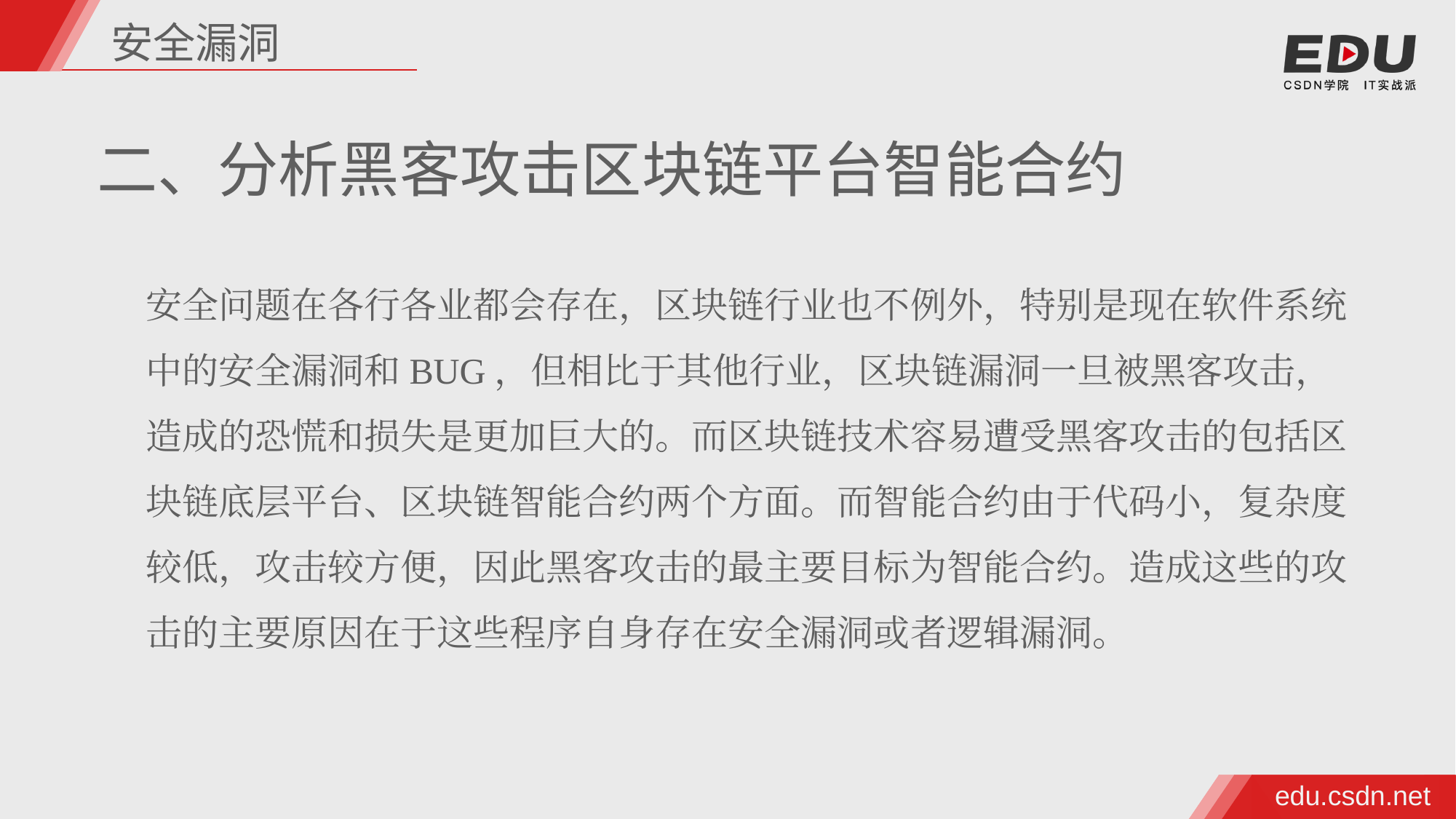

安全漏洞
二、分析黑客攻击区块链平台智能合约
安全问题在各行各业都会存在，区块链行业也不例外，特别是现在软件系统中的安全漏洞和BUG，但相比于其他行业，区块链漏洞一旦被黑客攻击，造成的恐慌和损失是更加巨大的。而区块链技术容易遭受黑客攻击的包括区块链底层平台、区块链智能合约两个方面。而智能合约由于代码小，复杂度较低，攻击较方便，因此黑客攻击的最主要目标为智能合约。造成这些的攻击的主要原因在于这些程序自身存在安全漏洞或者逻辑漏洞。

edu.csdn.net